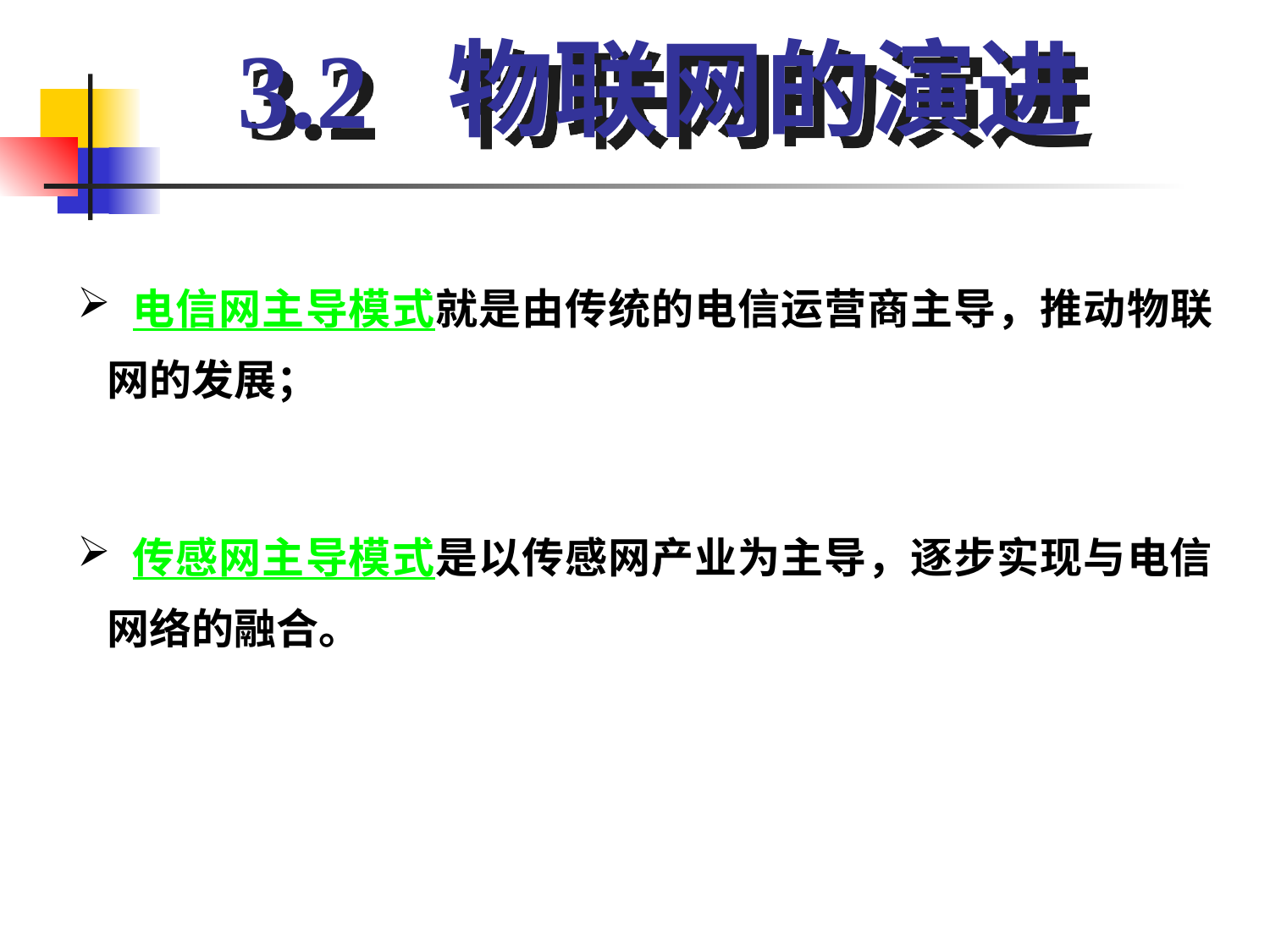

3.2  物联网的演进
 电信网主导模式就是由传统的电信运营商主导，推动物联网的发展；

 传感网主导模式是以传感网产业为主导，逐步实现与电信网络的融合。